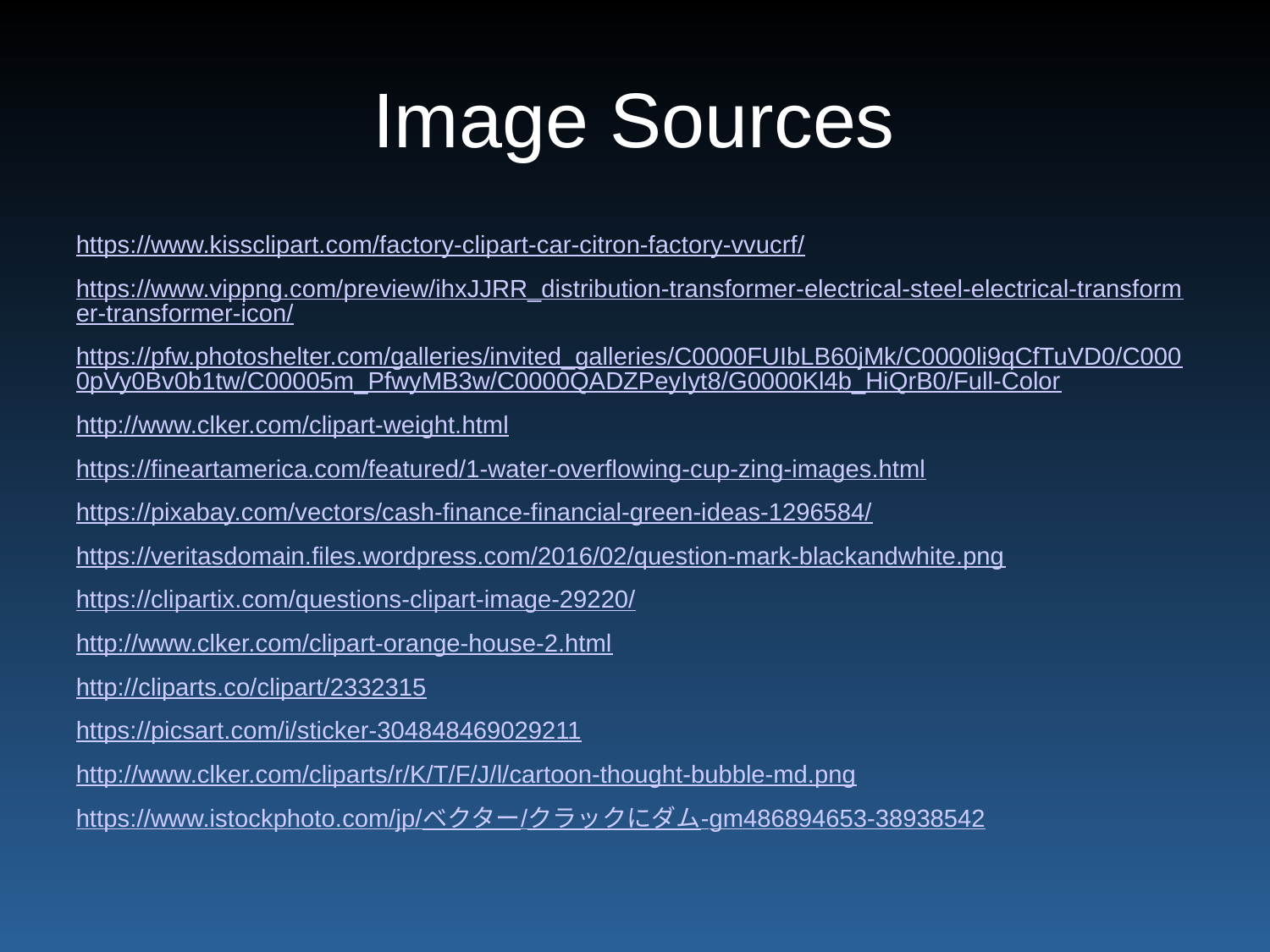

# Image Sources
https://www.kissclipart.com/factory-clipart-car-citron-factory-vvucrf/
https://www.vippng.com/preview/ihxJJRR_distribution-transformer-electrical-steel-electrical-transformer-transformer-icon/
https://pfw.photoshelter.com/galleries/invited_galleries/C0000FUIbLB60jMk/C0000li9qCfTuVD0/C0000pVy0Bv0b1tw/C00005m_PfwyMB3w/C0000QADZPeyIyt8/G0000Kl4b_HiQrB0/Full-Color
http://www.clker.com/clipart-weight.html
https://fineartamerica.com/featured/1-water-overflowing-cup-zing-images.html
https://pixabay.com/vectors/cash-finance-financial-green-ideas-1296584/
https://veritasdomain.files.wordpress.com/2016/02/question-mark-blackandwhite.png
https://clipartix.com/questions-clipart-image-29220/
http://www.clker.com/clipart-orange-house-2.html
http://cliparts.co/clipart/2332315
https://picsart.com/i/sticker-304848469029211
http://www.clker.com/cliparts/r/K/T/F/J/l/cartoon-thought-bubble-md.png
https://www.istockphoto.com/jp/ベクター/クラックにダム-gm486894653-38938542